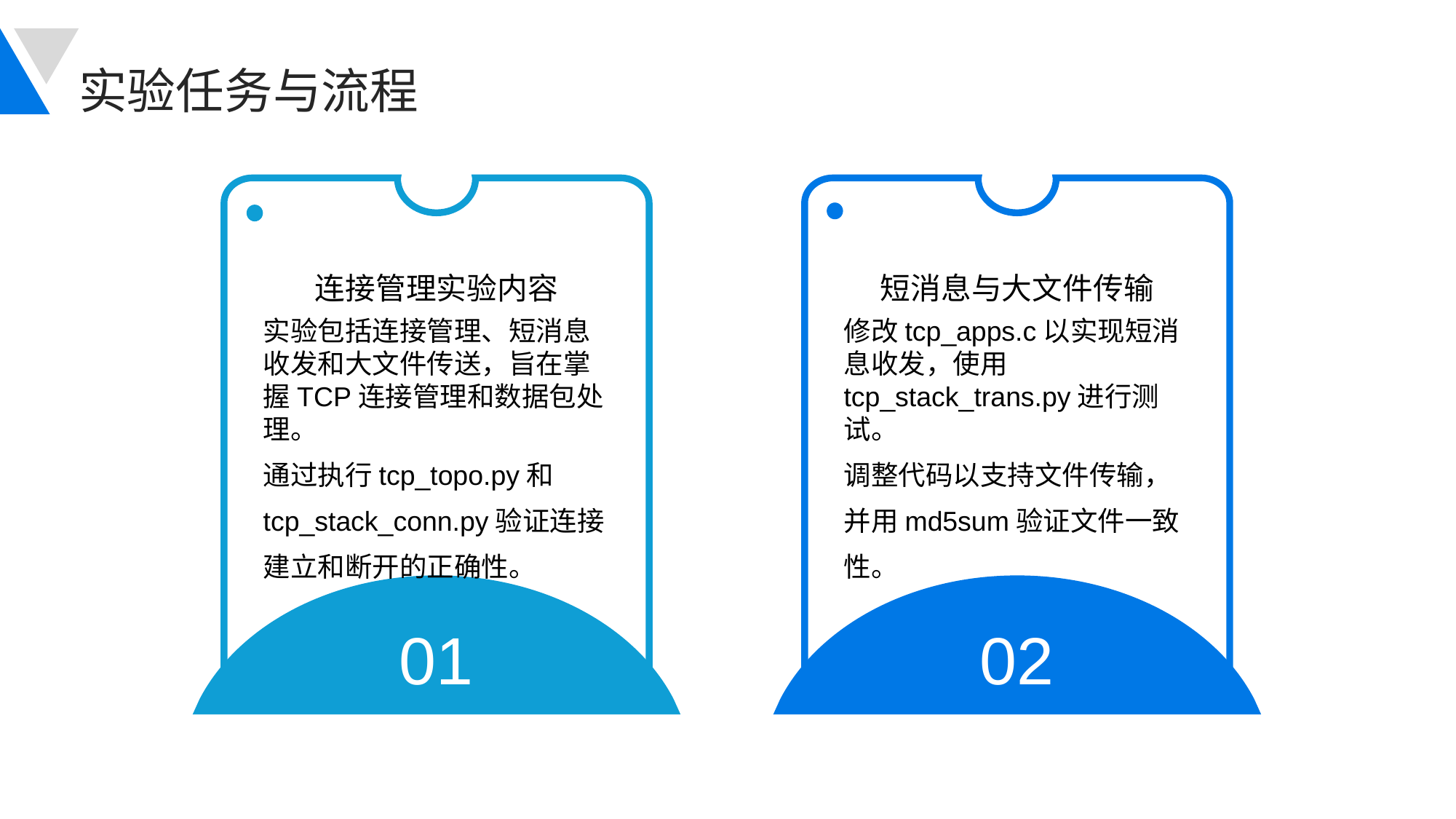

实验任务与流程

连接管理实验内容
短消息与大文件传输
实验包括连接管理、短消息收发和大文件传送，旨在掌握TCP连接管理和数据包处理。
通过执行tcp_topo.py和tcp_stack_conn.py验证连接建立和断开的正确性。
修改tcp_apps.c以实现短消息收发，使用tcp_stack_trans.py进行测试。
调整代码以支持文件传输，并用md5sum验证文件一致性。

01
02